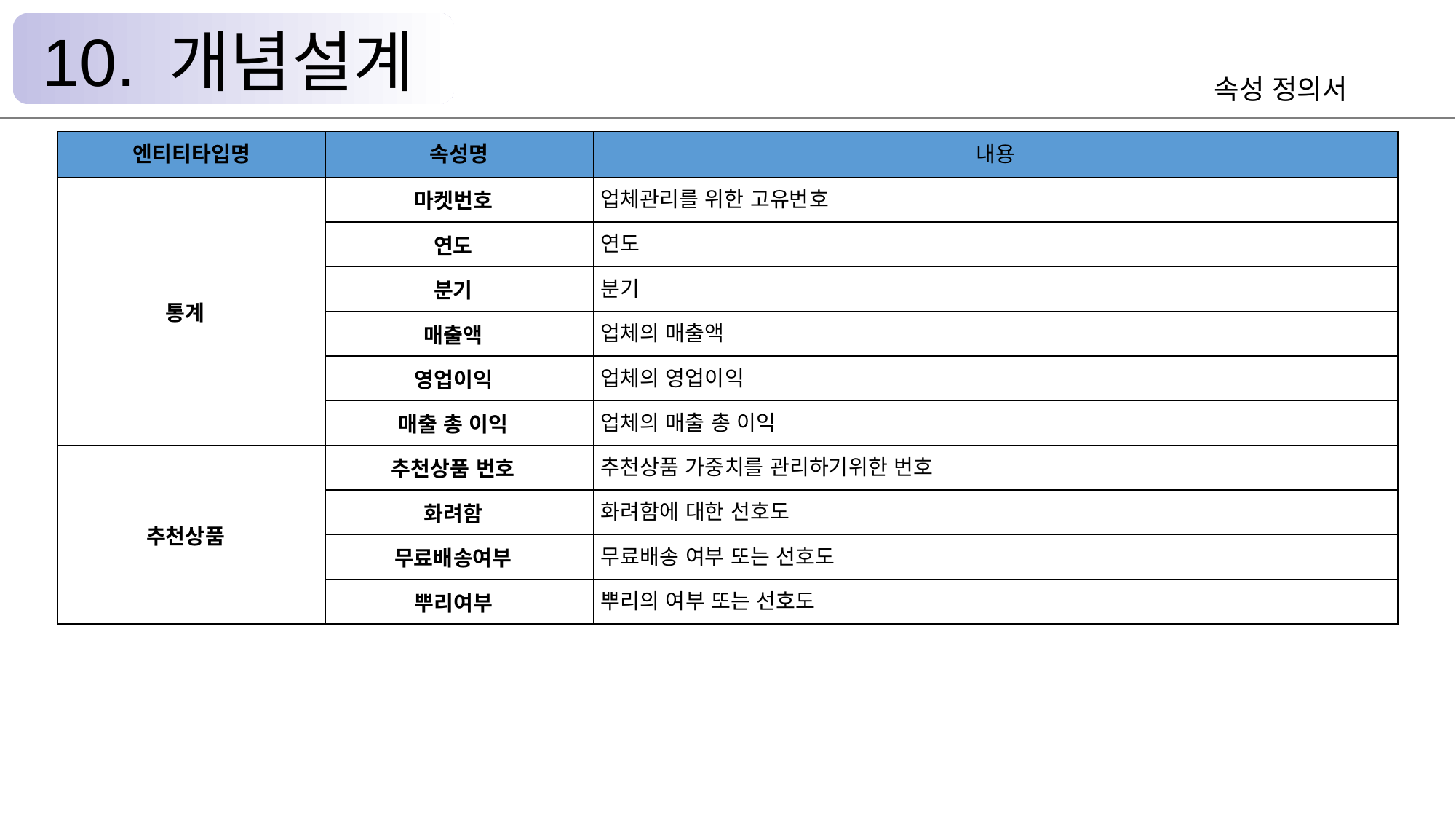

10. 개념설계

속성 정의서
| 엔티티타입명 | 속성명 | 내용 |
| --- | --- | --- |
| 통계 | 마켓번호 | 업체관리를 위한 고유번호 |
|  | 연도 | 연도 |
|  | 분기 | 분기 |
|  | 매출액 | 업체의 매출액 |
|  | 영업이익 | 업체의 영업이익 |
|  | 매출 총 이익 | 업체의 매출 총 이익 |
| 추천상품 | 추천상품 번호 | 추천상품 가중치를 관리하기위한 번호 |
|  | 화려함 | 화려함에 대한 선호도 |
|  | 무료배송여부 | 무료배송 여부 또는 선호도 |
|  | 뿌리여부 | 뿌리의 여부 또는 선호도 |